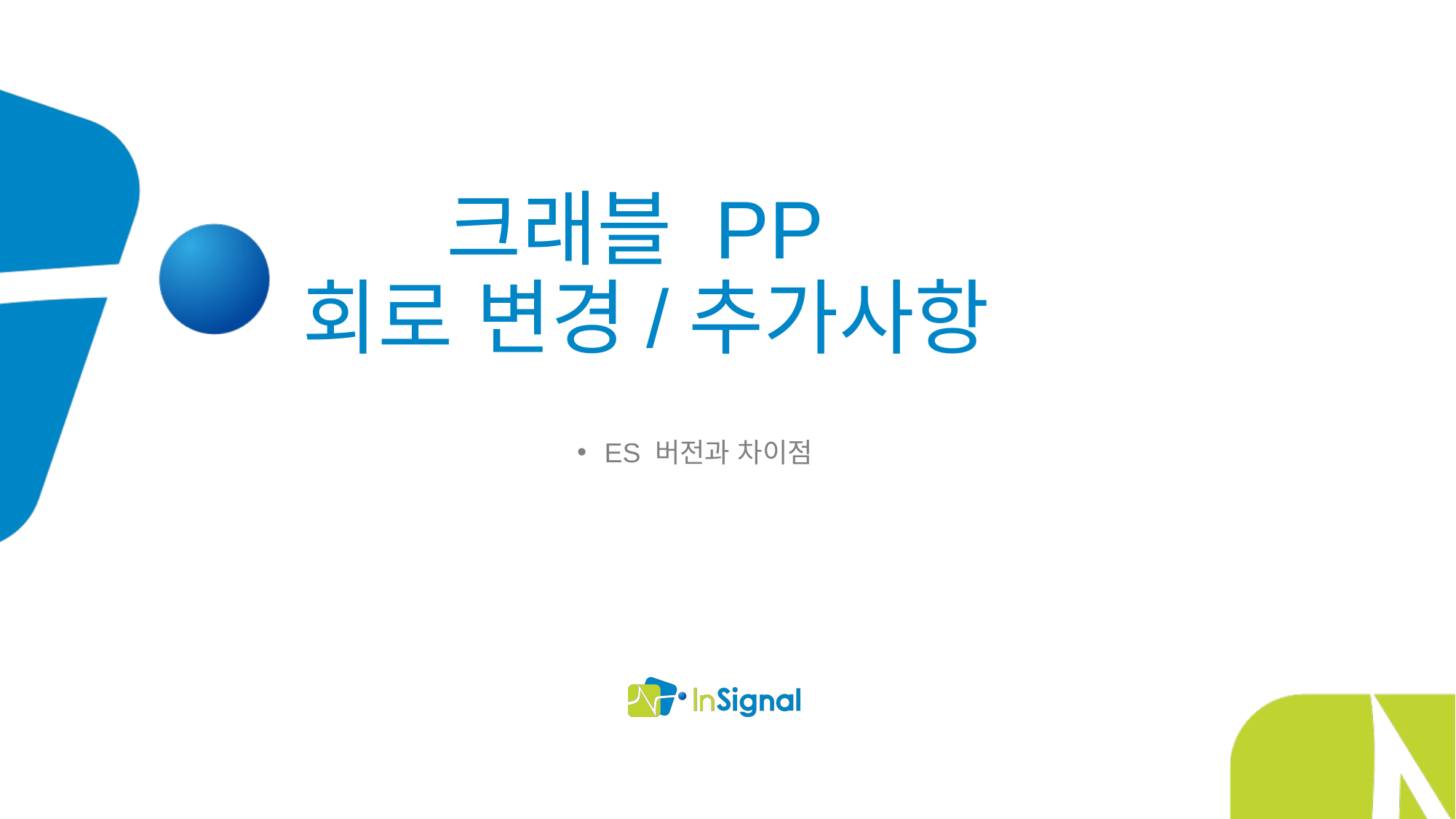

# 크래블 PP 회로 변경/추가사항
ES 버전과 차이점